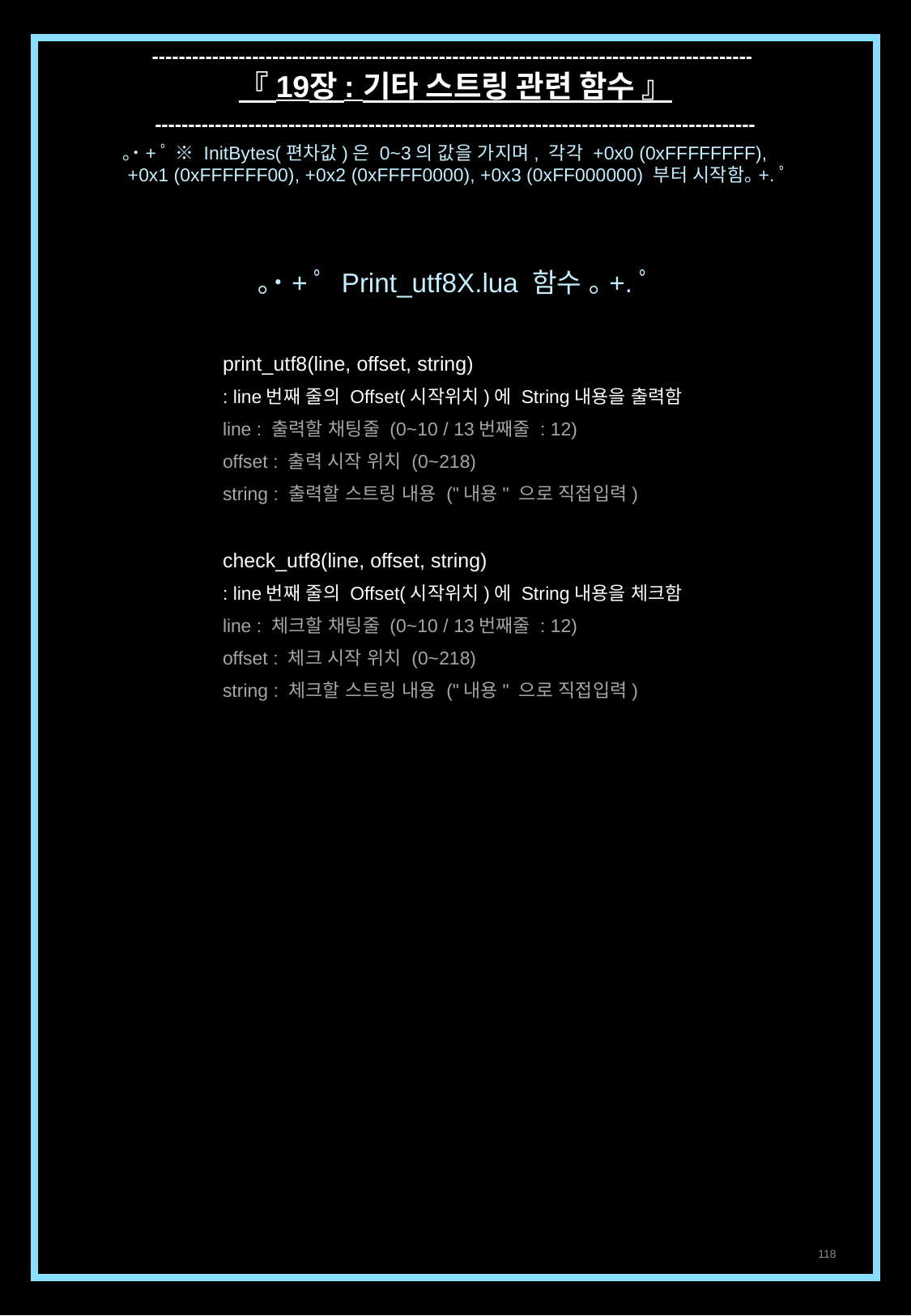

------------------------------------------------------------------------------------------
『 19장 : 기타 스트링 관련 함수 』
------------------------------------------------------------------------------------------

｡˙+ﾟ ※ InitBytes(편차값)은 0~3의 값을 가지며, 각각 +0x0 (0xFFFFFFFF),
 +0x1 (0xFFFFFF00), +0x2 (0xFFFF0000), +0x3 (0xFF000000) 부터 시작함｡+.ﾟ
｡˙+ﾟ Print_utf8X.lua 함수 ｡+.ﾟ
print_utf8(line, offset, string)
: line번째 줄의 Offset(시작위치)에 String내용을 출력함
line : 출력할 채팅줄 (0~10 / 13번째줄 : 12)
offset : 출력 시작 위치 (0~218)
string : 출력할 스트링 내용 ("내용" 으로 직접입력)

check_utf8(line, offset, string)
: line번째 줄의 Offset(시작위치)에 String내용을 체크함
line : 체크할 채팅줄 (0~10 / 13번째줄 : 12)
offset : 체크 시작 위치 (0~218)
string : 체크할 스트링 내용 ("내용" 으로 직접입력)
118